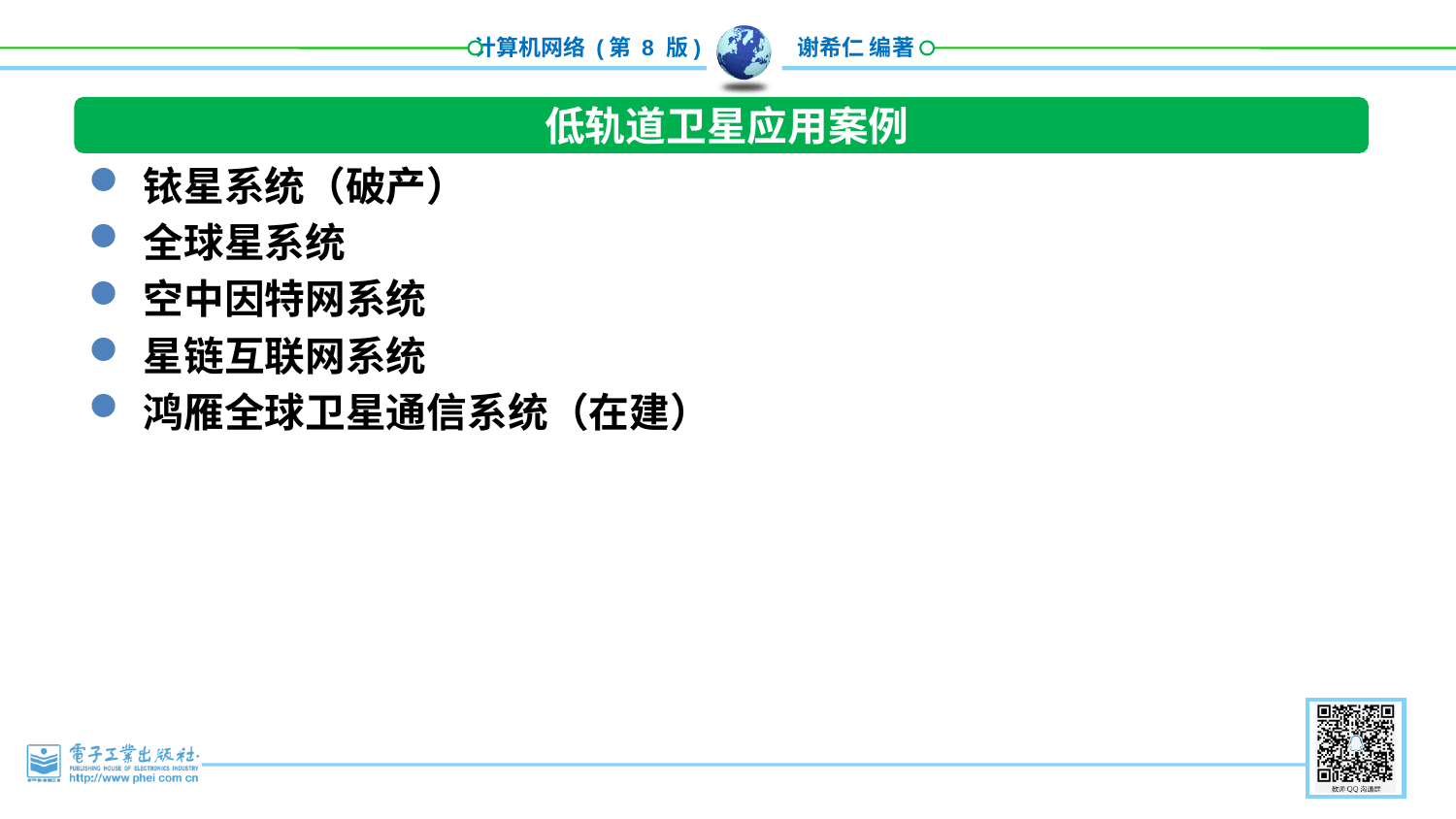

低轨道卫星应用案例
铱星系统（破产）
全球星系统
空中因特网系统
星链互联网系统
鸿雁全球卫星通信系统（在建）